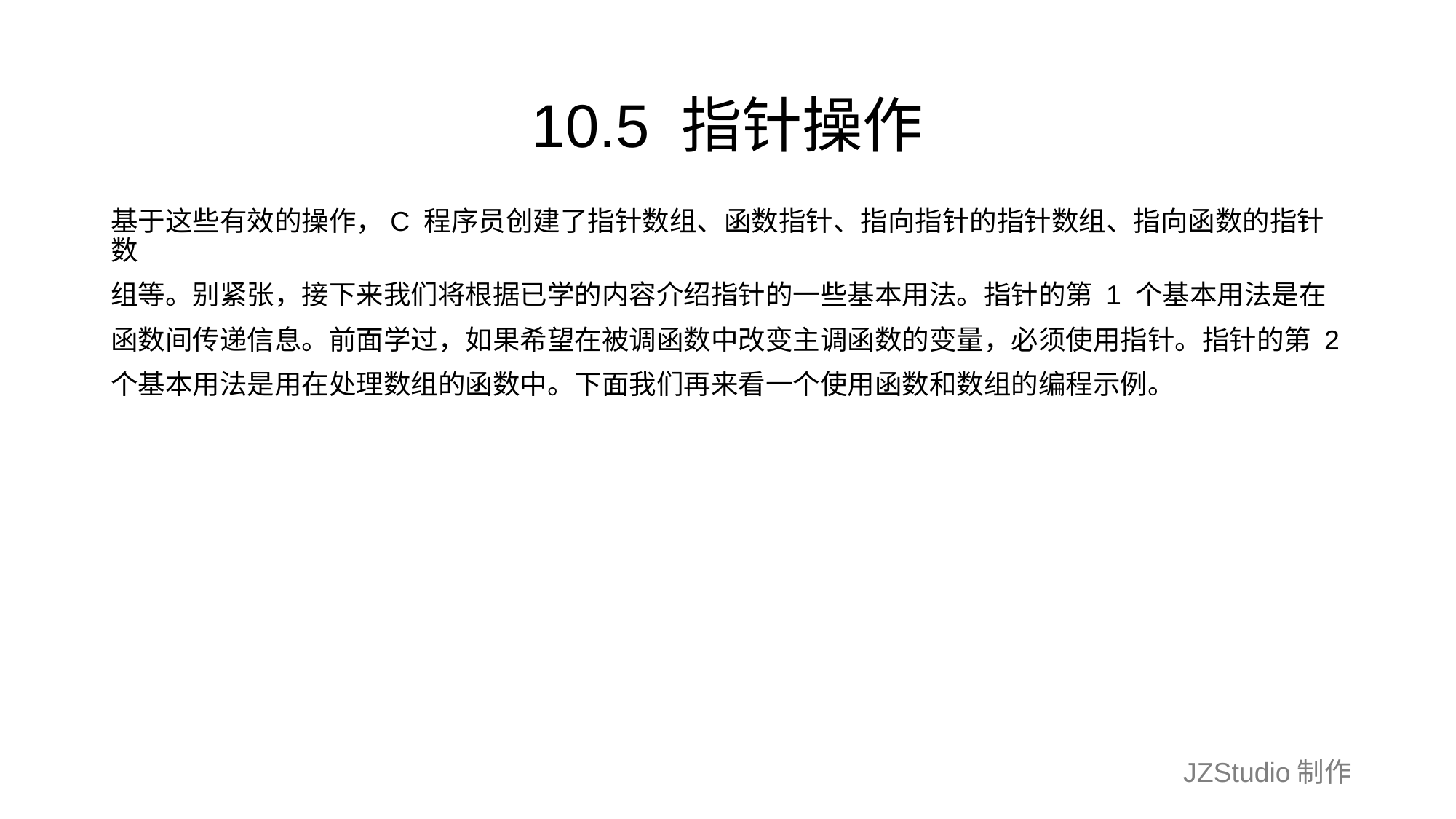

# 10.5 指针操作
基于这些有效的操作，C 程序员创建了指针数组、函数指针、指向指针的指针数组、指向函数的指针数
组等。别紧张，接下来我们将根据已学的内容介绍指针的一些基本用法。指针的第 1 个基本用法是在
函数间传递信息。前面学过，如果希望在被调函数中改变主调函数的变量，必须使用指针。指针的第 2
个基本用法是用在处理数组的函数中。下面我们再来看一个使用函数和数组的编程示例。